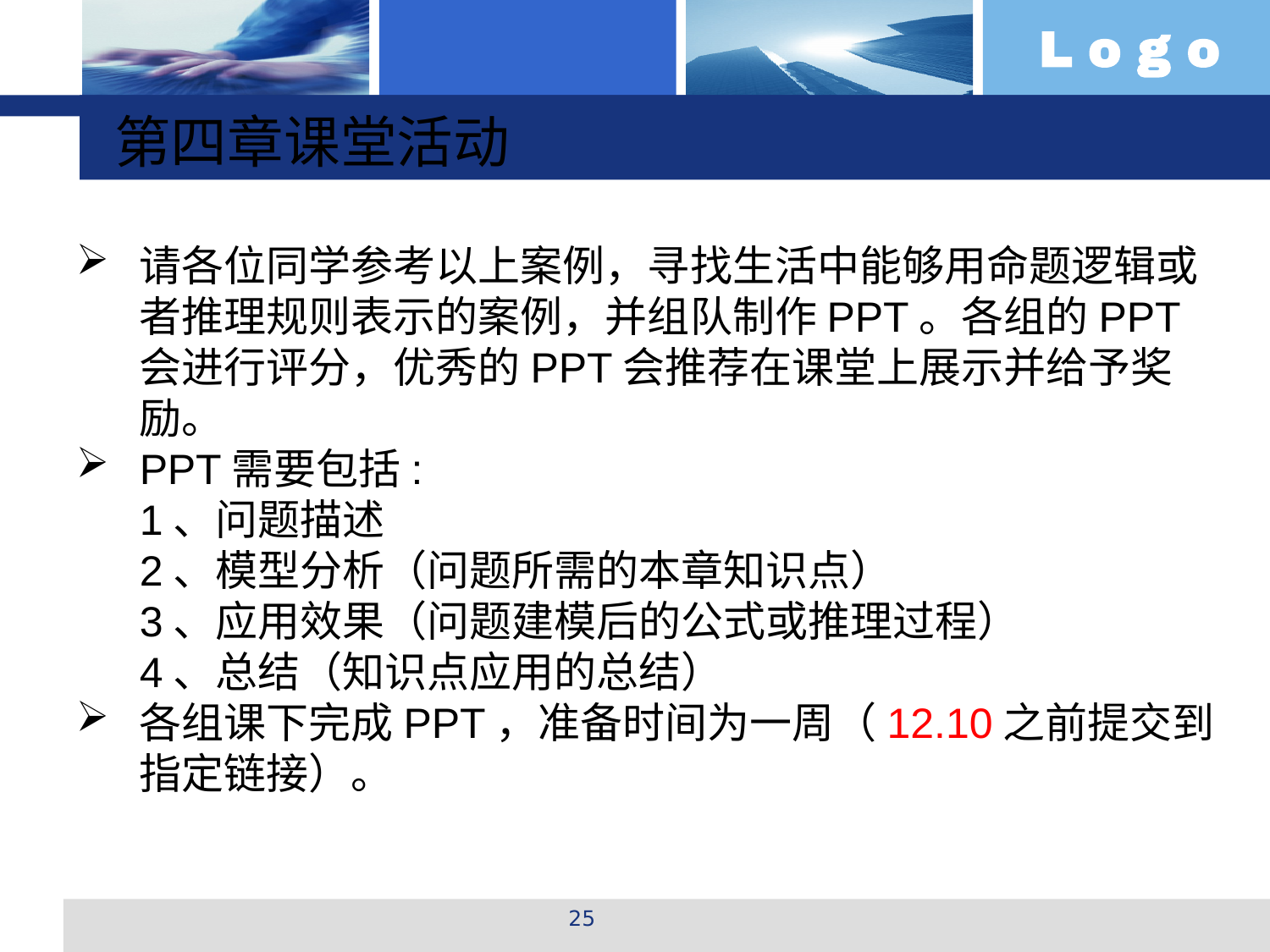

第四章课堂活动
请各位同学参考以上案例，寻找生活中能够用命题逻辑或者推理规则表示的案例，并组队制作PPT。各组的PPT会进行评分，优秀的PPT会推荐在课堂上展示并给予奖励。
PPT需要包括:
1、问题描述
2、模型分析（问题所需的本章知识点）
3、应用效果（问题建模后的公式或推理过程）
4、总结（知识点应用的总结）
各组课下完成PPT，准备时间为一周（12.10之前提交到指定链接）。

25